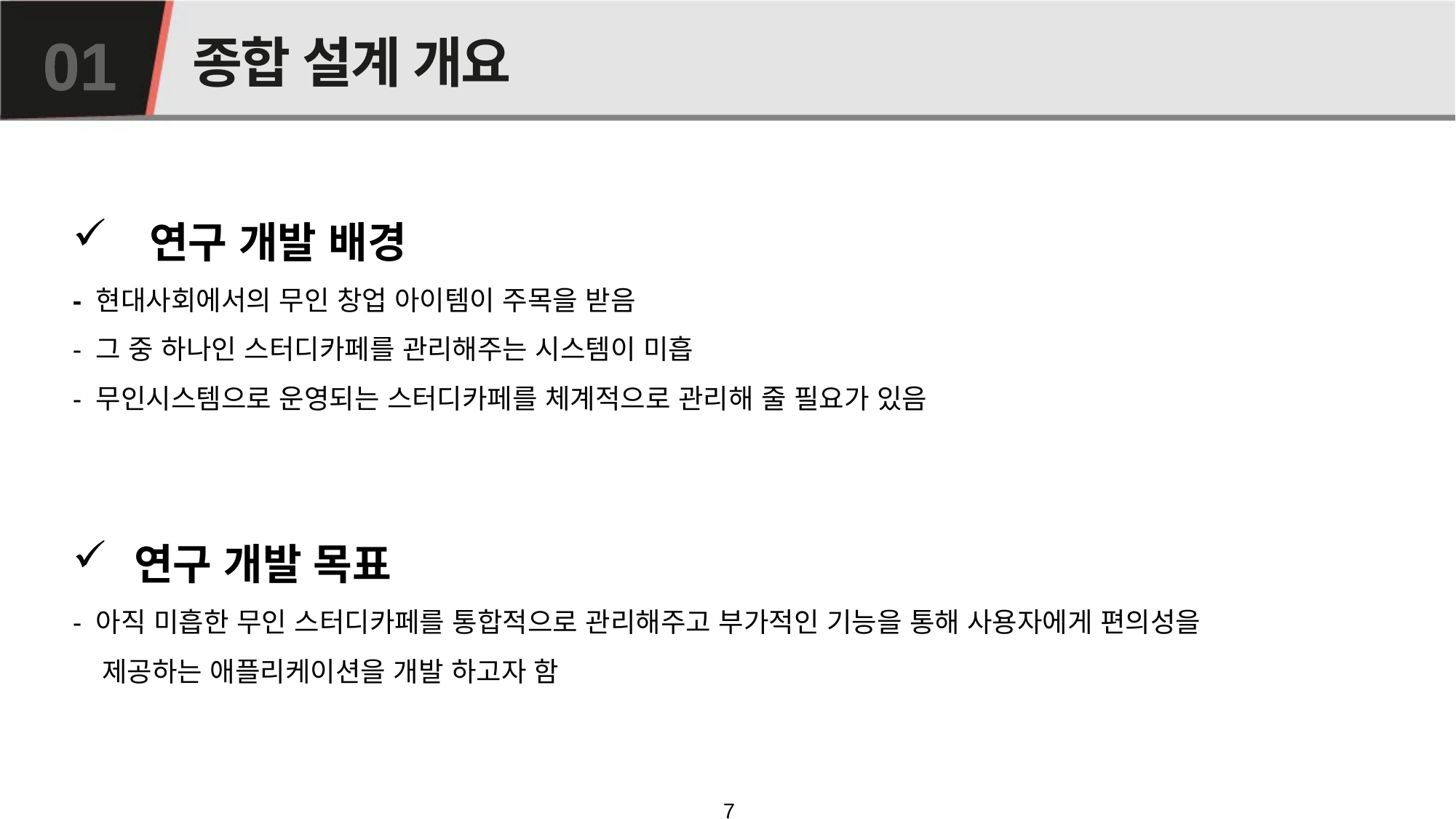

# 종합 설계 개요
01
 연구 개발 배경
- 현대사회에서의 무인 창업 아이템이 주목을 받음
- 그 중 하나인 스터디카페를 관리해주는 시스템이 미흡
- 무인시스템으로 운영되는 스터디카페를 체계적으로 관리해 줄 필요가 있음

연구 개발 목표
- 아직 미흡한 무인 스터디카페를 통합적으로 관리해주고 부가적인 기능을 통해 사용자에게 편의성을
   제공하는 애플리케이션을 개발 하고자 함
7